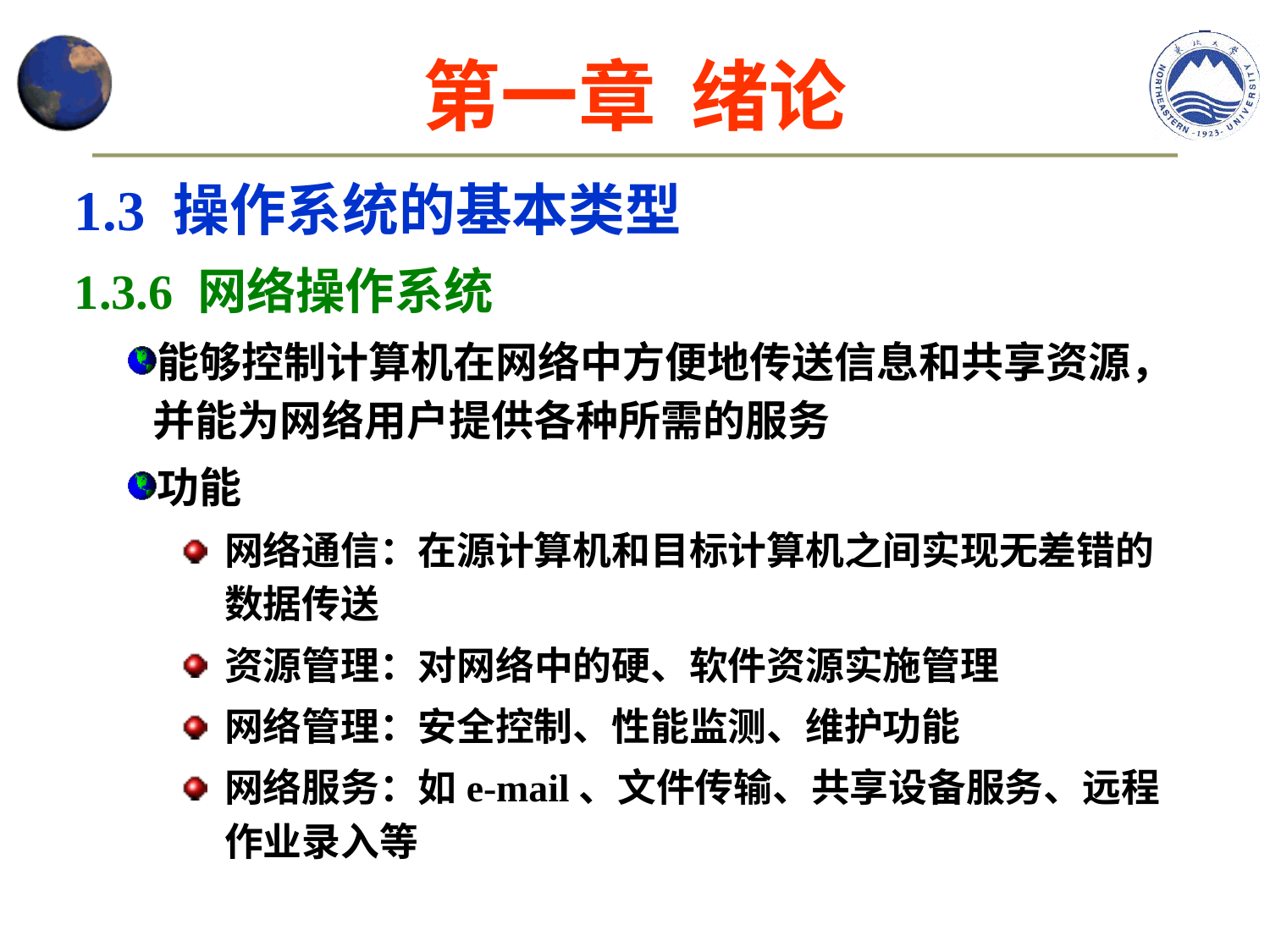

# 第一章  绪论
1.3 操作系统的基本类型
1.3.6 网络操作系统
能够控制计算机在网络中方便地传送信息和共享资源，并能为网络用户提供各种所需的服务
功能
网络通信：在源计算机和目标计算机之间实现无差错的数据传送
资源管理：对网络中的硬、软件资源实施管理
网络管理：安全控制、性能监测、维护功能
网络服务：如e-mail、文件传输、共享设备服务、远程作业录入等